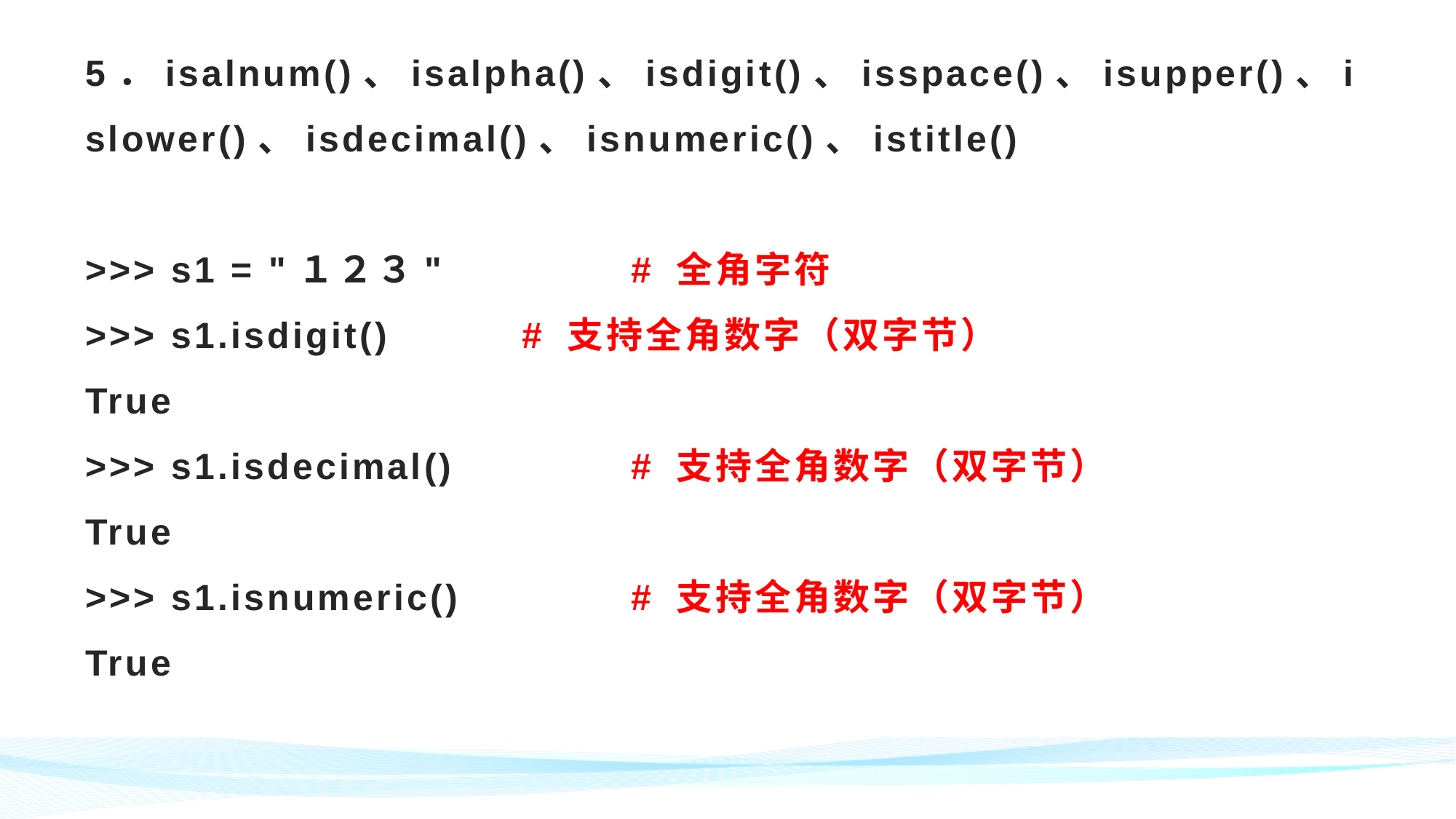

# 5．isalnum()、isalpha()、isdigit()、isspace()、isupper()、islower()、isdecimal()、isnumeric()、istitle() >>> s1 = "１２３"		# 全角字符 >>> s1.isdigit()		# 支持全角数字（双字节） True >>> s1.isdecimal()		# 支持全角数字（双字节） True >>> s1.isnumeric()		# 支持全角数字（双字节） True